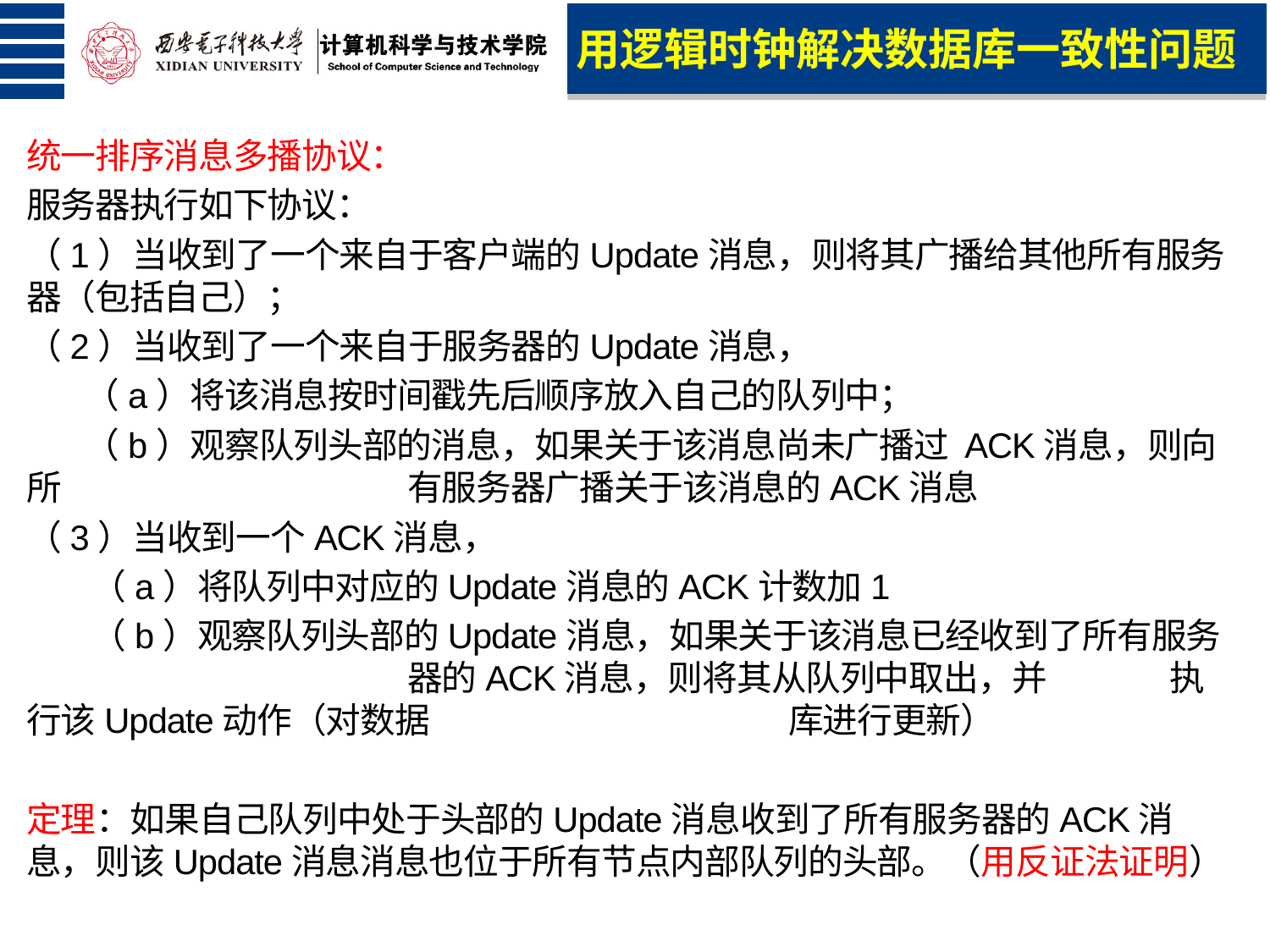

用逻辑时钟解决数据库一致性问题
统一排序消息多播协议：
服务器执行如下协议：
（1）当收到了一个来自于客户端的Update消息，则将其广播给其他所有服务器（包括自己）；
（2）当收到了一个来自于服务器的Update消息，
       （a）将该消息按时间戳先后顺序放入自己的队列中；
       （b）观察队列头部的消息，如果关于该消息尚未广播过 ACK消息，则向所			有服务器广播关于该消息的ACK消息
（3）当收到一个ACK消息，
        （a）将队列中对应的Update消息的ACK计数加1
        （b）观察队列头部的Update消息，如果关于该消息已经收到了所有服务			器的ACK消息，则将其从队列中取出，并	执行该Update动作（对数据			库进行更新）

定理：如果自己队列中处于头部的Update消息收到了所有服务器的ACK消息，则该Update消息消息也位于所有节点内部队列的头部。（用反证法证明）